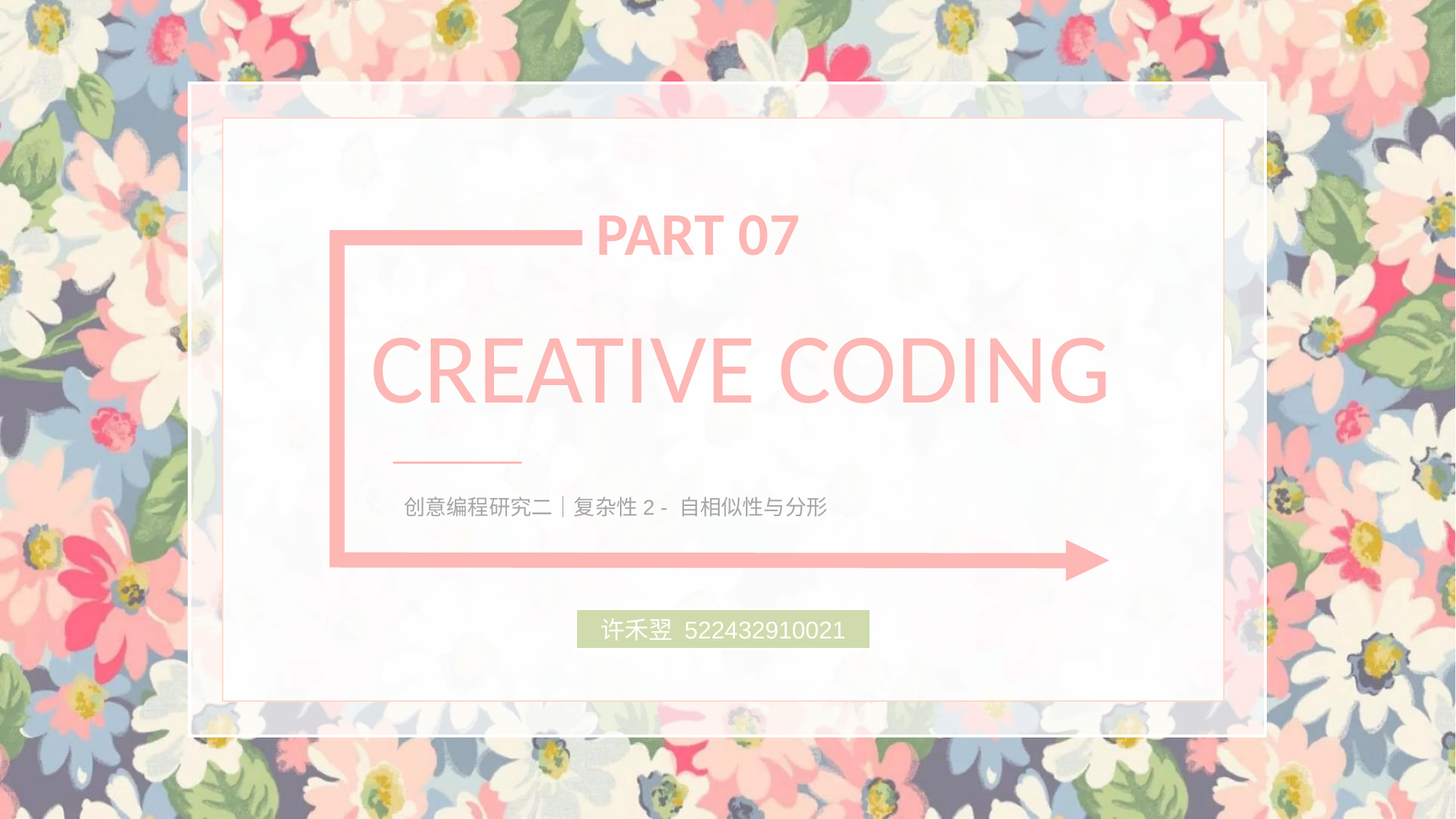

PART 07

CREATIVE CODING
创意编程研究二｜复杂性2 - 自相似性与分形
许禾翌 522432910021